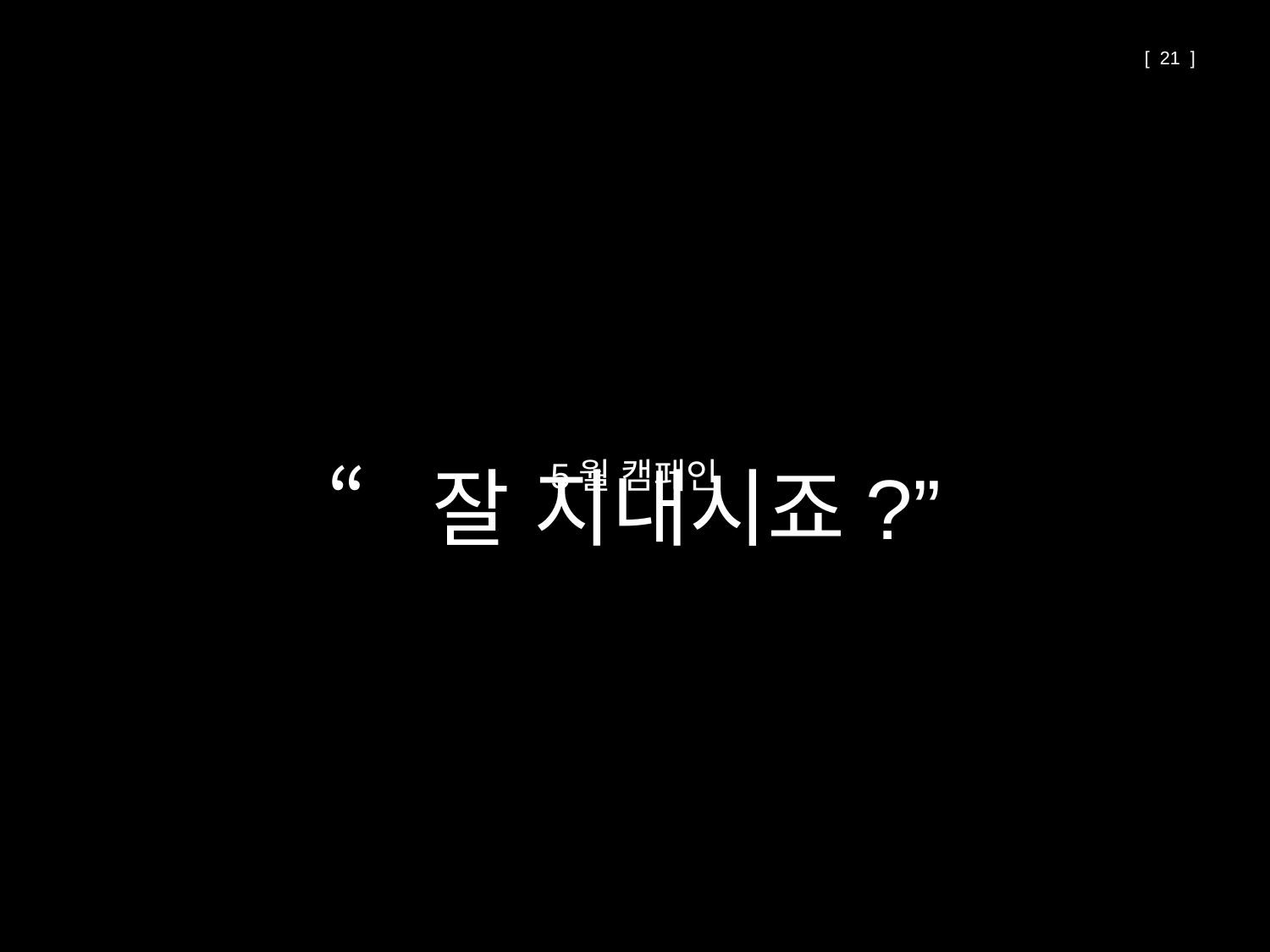

[  21  ]
5월 캠페인
“잘 지내시죠?”